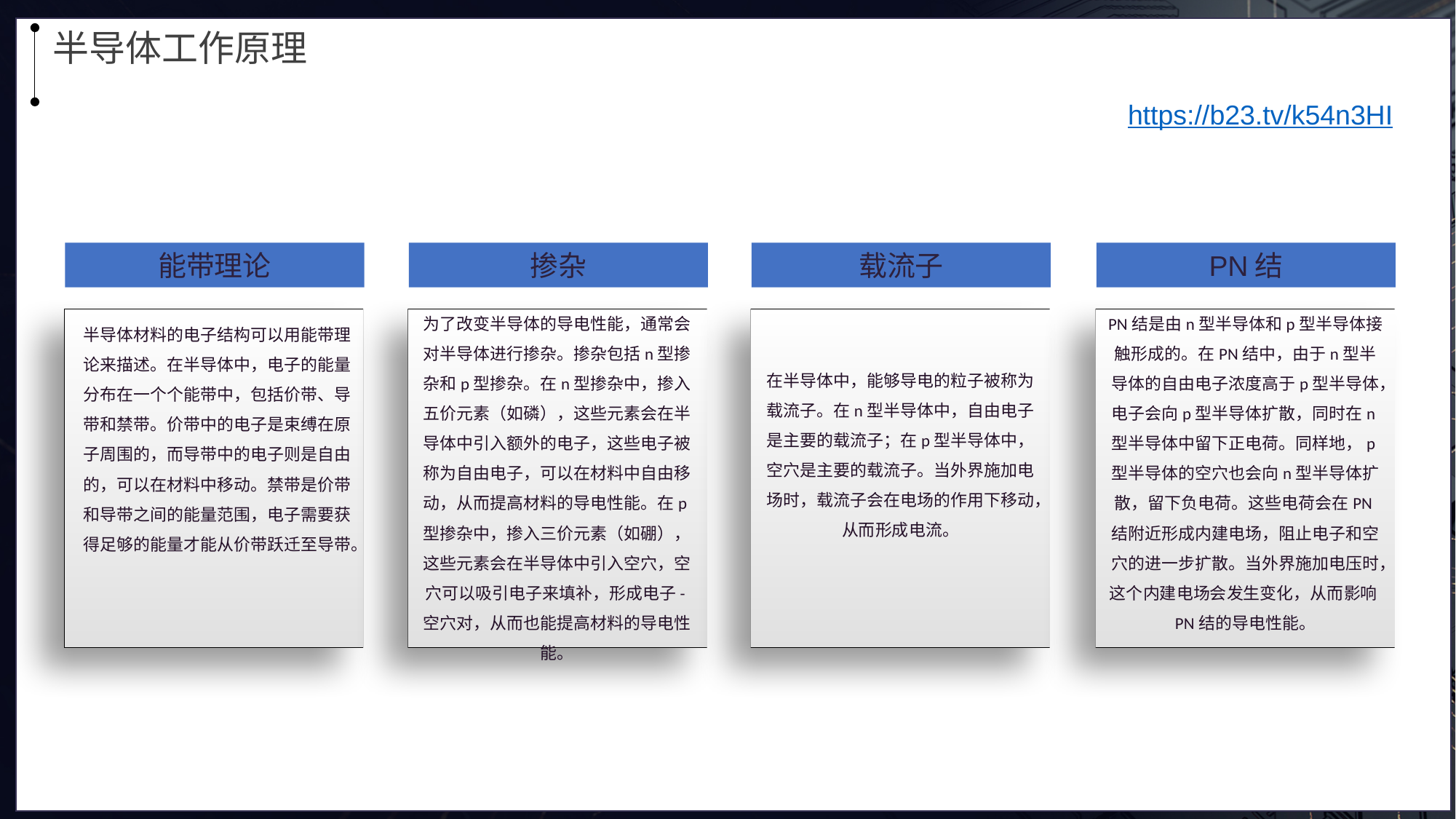

半导体工作原理
Review Of Work Content
https://b23.tv/k54n3HI
能带理论
掺杂
载流子
PN结
为了改变半导体的导电性能，通常会对半导体进行掺杂。掺杂包括n型掺杂和p型掺杂。在n型掺杂中，掺入五价元素（如磷），这些元素会在半导体中引入额外的电子，这些电子被称为自由电子，可以在材料中自由移动，从而提高材料的导电性能。在p型掺杂中，掺入三价元素（如硼），这些元素会在半导体中引入空穴，空穴可以吸引电子来填补，形成电子-空穴对，从而也能提高材料的导电性能。
PN结是由n型半导体和p型半导体接触形成的。在PN结中，由于n型半导体的自由电子浓度高于p型半导体，电子会向p型半导体扩散，同时在n型半导体中留下正电荷。同样地，p型半导体的空穴也会向n型半导体扩散，留下负电荷。这些电荷会在PN结附近形成内建电场，阻止电子和空穴的进一步扩散。当外界施加电压时，这个内建电场会发生变化，从而影响PN结的导电性能。

半导体材料的电子结构可以用能带理论来描述。在半导体中，电子的能量分布在一个个能带中，包括价带、导带和禁带。价带中的电子是束缚在原子周围的，而导带中的电子则是自由的，可以在材料中移动。禁带是价带和导带之间的能量范围，电子需要获得足够的能量才能从价带跃迁至导带。
在半导体中，能够导电的粒子被称为载流子。在n型半导体中，自由电子是主要的载流子；在p型半导体中，空穴是主要的载流子。当外界施加电场时，载流子会在电场的作用下移动，从而形成电流。